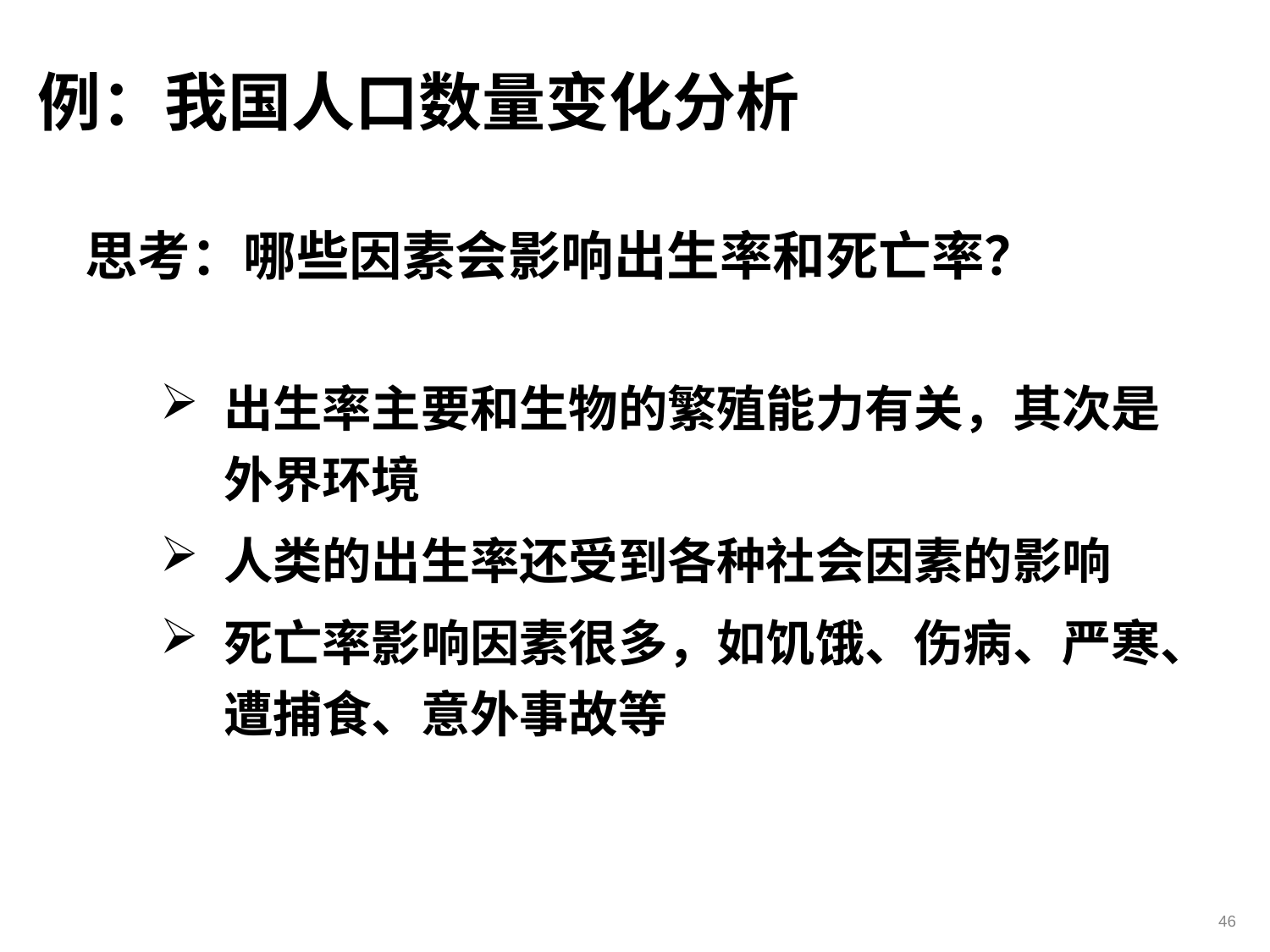

例：我国人口数量变化分析
思考：哪些因素会影响出生率和死亡率？
出生率主要和生物的繁殖能力有关，其次是外界环境
人类的出生率还受到各种社会因素的影响
死亡率影响因素很多，如饥饿、伤病、严寒、遭捕食、意外事故等